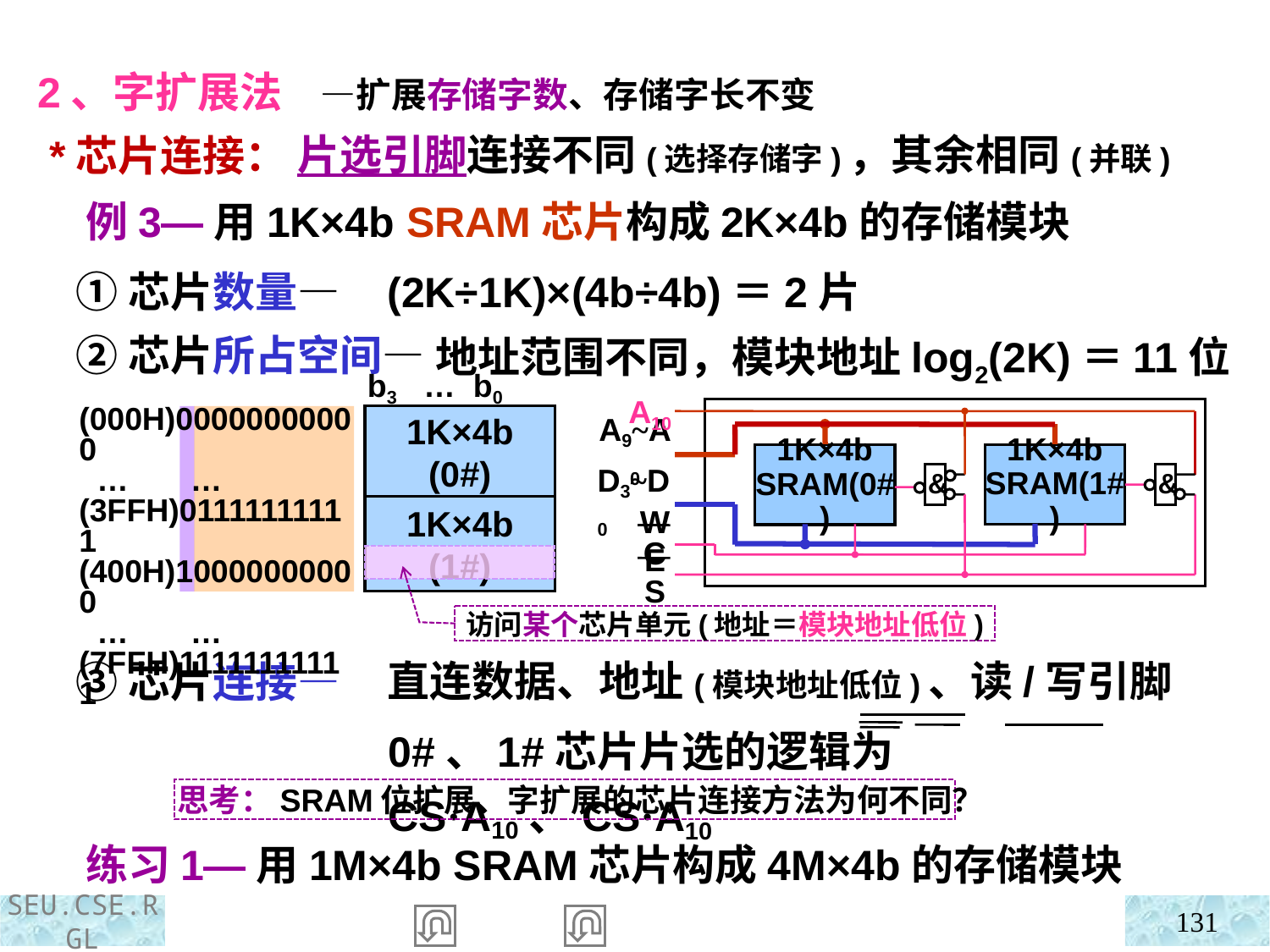

2、字扩展法    —扩展存储字数、存储字长不变
 *芯片连接：
片选引脚连接不同(选择存储字)，其余相同(并联)
    例3—用1K×4b SRAM芯片构成2K×4b的存储模块
    ①芯片数量—
    ②芯片所占空间—

    ③芯片连接—
(2K÷1K)×(4b÷4b)＝2片
    地址范围不同，模块地址log2(2K)＝11位
b3   …  b0
1K×4b
(0#)
1K×4b
(1#)
A10

A9~A0
1K×4b
SRAM(1#)
1K×4b
SRAM(0#)

D3~D0

WE

CS

(000H)00000000000
  …       …
(3FFH)01111111111
(400H)10000000000
  …       …
(7FFH)11111111111

&
&

访问某个芯片单元(地址＝模块地址低位)
直连数据、地址(模块地址低位)、读/写引脚
0#、1#芯片片选的逻辑为CS·A10、CS·A10
思考：SRAM位扩展、字扩展的芯片连接方法为何不同？
    练习1—用1M×4b SRAM芯片构成4M×4b的存储模块
131